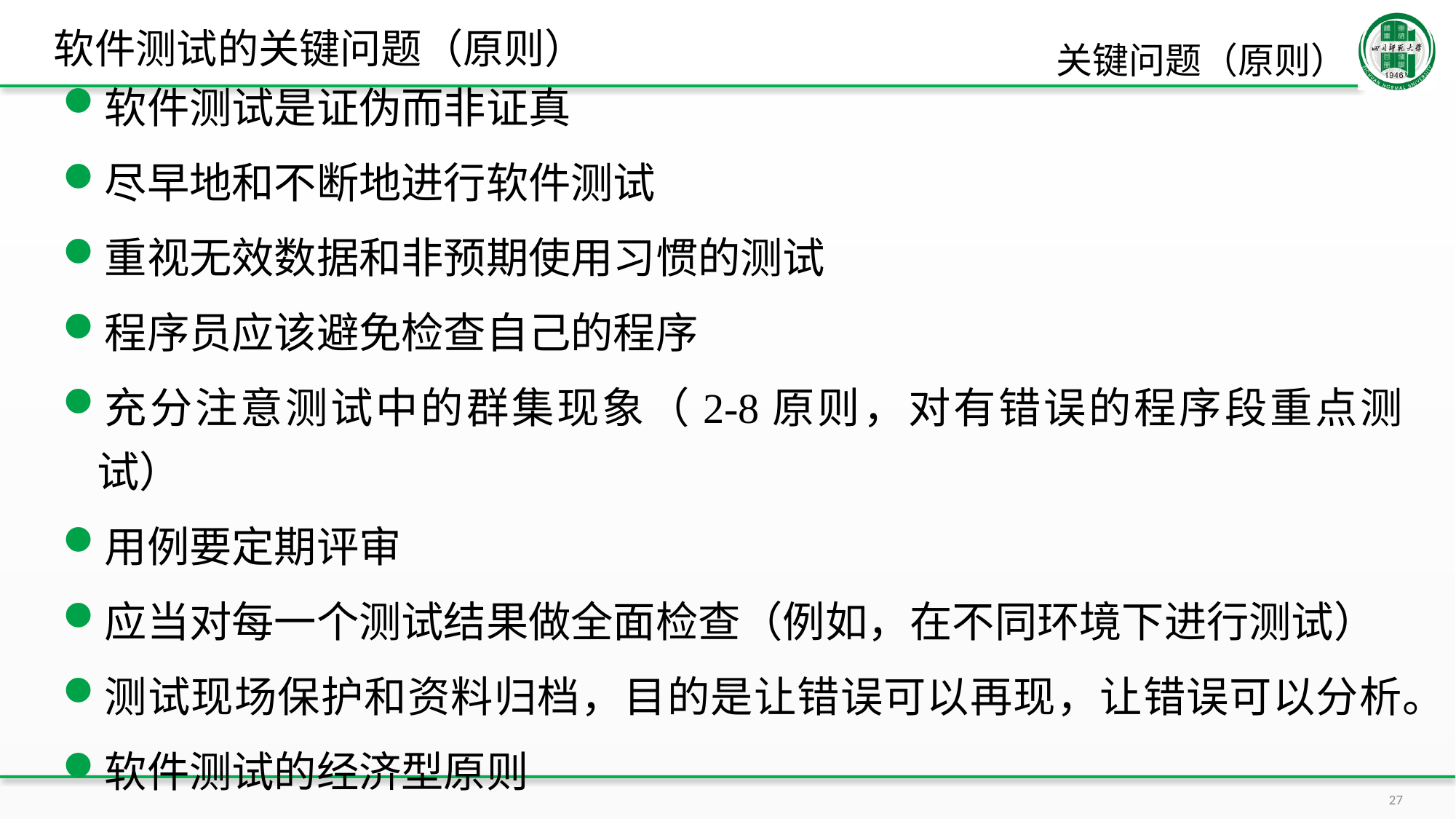

# 软件测试的关键问题（原则）
关键问题（原则）
软件测试是证伪而非证真
尽早地和不断地进行软件测试
重视无效数据和非预期使用习惯的测试
程序员应该避免检查自己的程序
充分注意测试中的群集现象（2-8原则，对有错误的程序段重点测试）
用例要定期评审
应当对每一个测试结果做全面检查（例如，在不同环境下进行测试）
测试现场保护和资料归档，目的是让错误可以再现，让错误可以分析。
软件测试的经济型原则
27